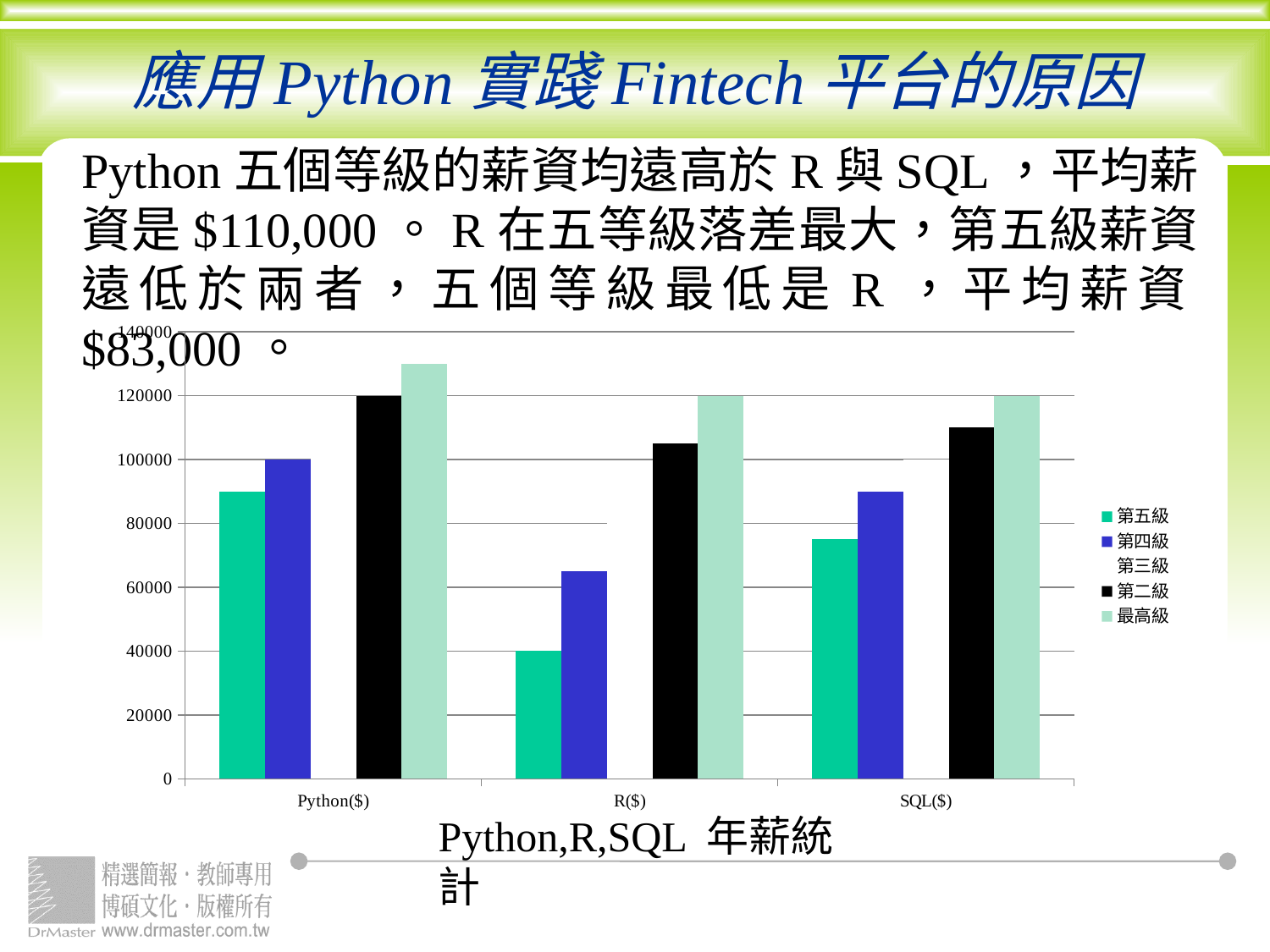

# 應用Python實踐Fintech平台的原因
Python五個等級的薪資均遠高於R與SQL，平均薪資是$110,000。R在五等級落差最大，第五級薪資遠低於兩者，五個等級最低是R，平均薪資$83,000。

### Chart

| Category | 第五級 | 第四級 | 第三級 | 第二級 | 最高級 |
|---|---|---|---|---|---|
| Python($) | 90000.0 | 100000.0 | 110000.0 | 120000.0 | 130000.0 |
| R($) | 40000.0 | 65000.0 | 85000.0 | 105000.0 | 120000.0 |
| SQL($) | 75000.0 | 90000.0 | 100000.0 | 110000.0 | 120000.0 |
Python,R,SQL 年薪統計